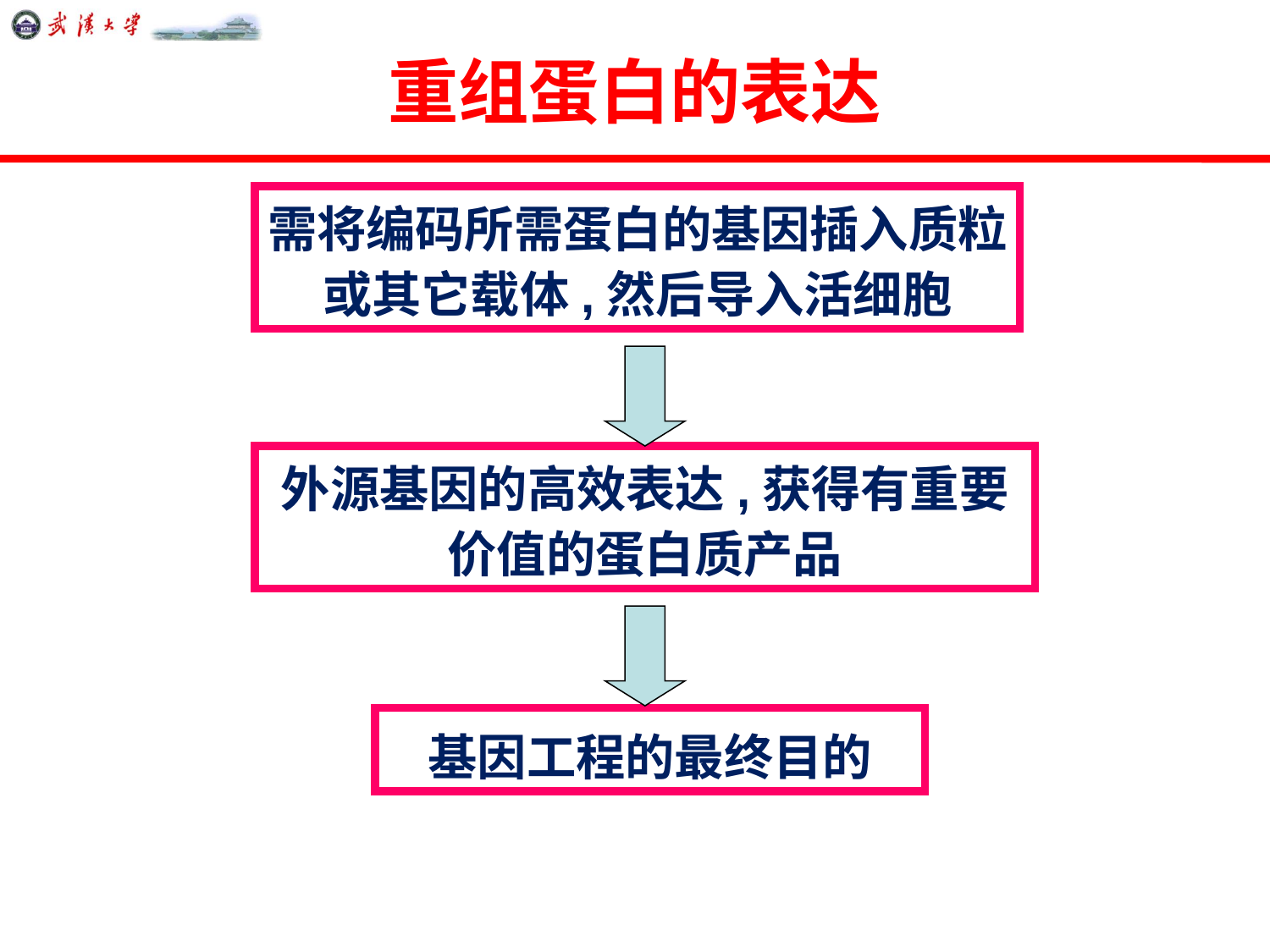

# 重组蛋白的表达
需将编码所需蛋白的基因插入质粒或其它载体,然后导入活细胞

外源基因的高效表达,获得有重要价值的蛋白质产品

基因工程的最终目的